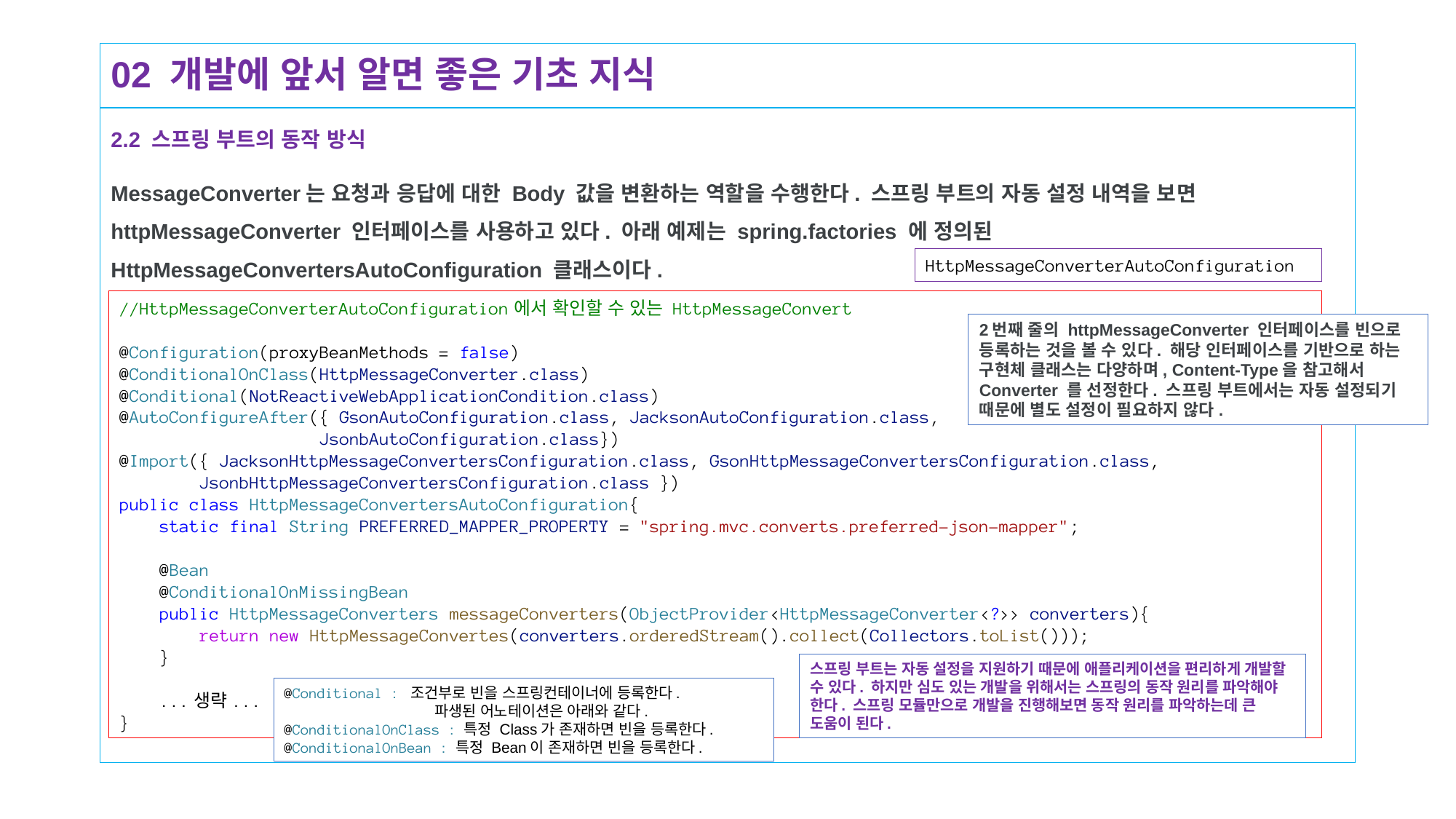

# 02 개발에 앞서 알면 좋은 기초 지식
2.2 스프링 부트의 동작 방식
MessageConverter는 요청과 응답에 대한 Body 값을 변환하는 역할을 수행한다. 스프링 부트의 자동 설정 내역을 보면 httpMessageConverter 인터페이스를 사용하고 있다. 아래 예제는 spring.factories 에 정의된 HttpMessageConvertersAutoConfiguration 클래스이다.
HttpMessageConverterAutoConfiguration
//HttpMessageConverterAutoConfiguration에서 확인할 수 있는 HttpMessageConvert

@Configuration(proxyBeanMethods = false)
@ConditionalOnClass(HttpMessageConverter.class)
@Conditional(NotReactiveWebApplicationCondition.class)
@AutoConfigureAfter({ GsonAutoConfiguration.class, JacksonAutoConfiguration.class,
                    JsonbAutoConfiguration.class})
@Import({ JacksonHttpMessageConvertersConfiguration.class, GsonHttpMessageConvertersConfiguration.class,
        JsonbHttpMessageConvertersConfiguration.class })
public class HttpMessageConvertersAutoConfiguration{
    static final String PREFERRED_MAPPER_PROPERTY = "spring.mvc.converts.preferred-json-mapper";

    @Bean
    @ConditionalOnMissingBean
    public HttpMessageConverters messageConverters(ObjectProvider<HttpMessageConverter<?>> converters){
        return new HttpMessageConvertes(converters.orderedStream().collect(Collectors.toList()));
    }

    ...생략...
}
2번째 줄의 httpMessageConverter 인터페이스를 빈으로 등록하는 것을 볼 수 있다. 해당 인터페이스를 기반으로 하는 구현체 클래스는 다양하며, Content-Type을 참고해서 Converter 를 선정한다. 스프링 부트에서는 자동 설정되기 때문에 별도 설정이 필요하지 않다.
스프링 부트는 자동 설정을 지원하기 때문에 애플리케이션을 편리하게 개발할 수 있다. 하지만 심도 있는 개발을 위해서는 스프링의 동작 원리를 파악해야 한다. 스프링 모듈만으로 개발을 진행해보면 동작 원리를 파악하는데 큰 도움이 된다.
@Conditional : 조건부로 빈을 스프링컨테이너에 등록한다.
                                   파생된 어노테이션은 아래와 같다.
@ConditionalOnClass : 특정 Class가 존재하면 빈을 등록한다.
@ConditionalOnBean : 특정 Bean이 존재하면 빈을 등록한다.